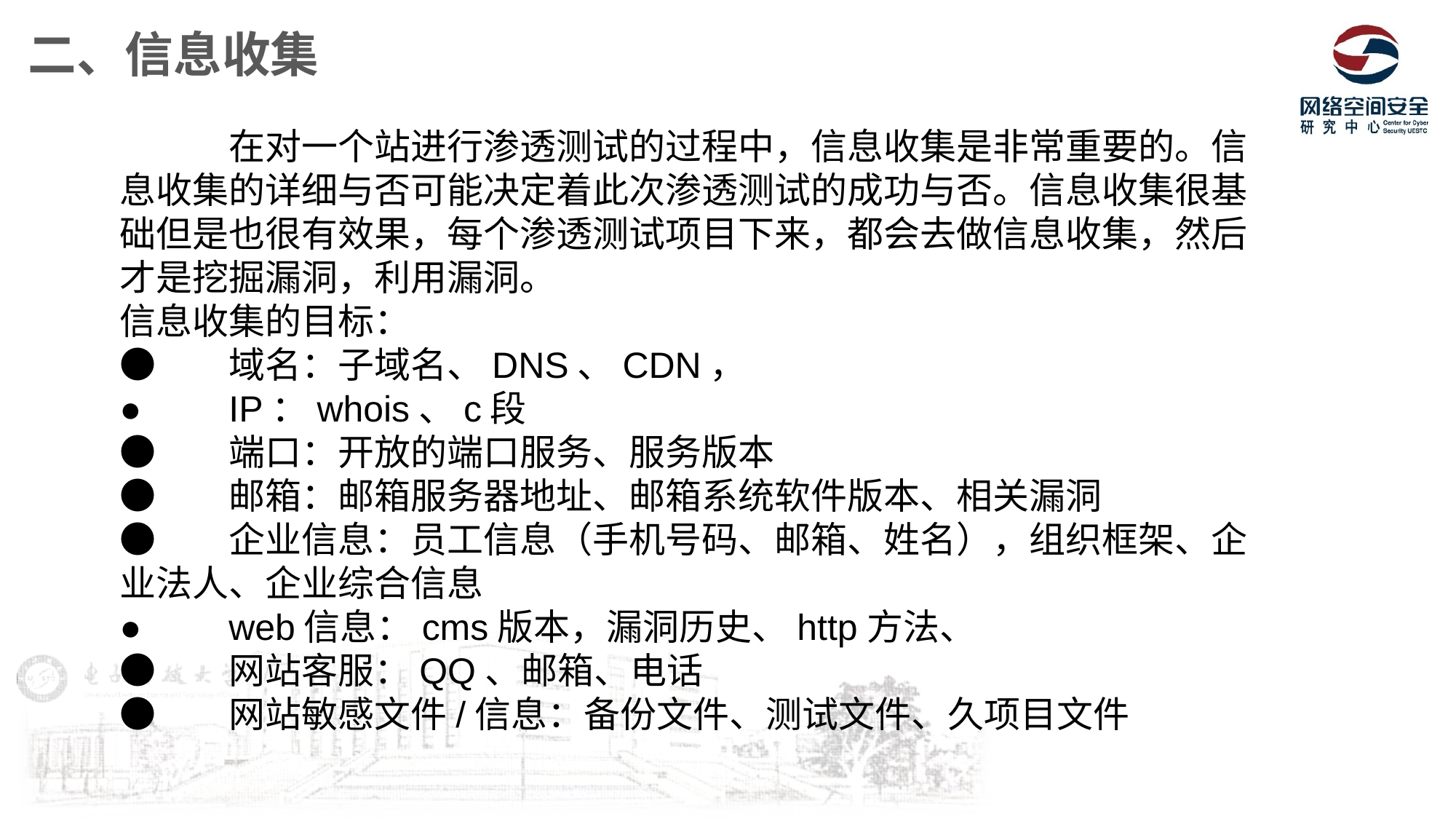

二、信息收集
	在对一个站进行渗透测试的过程中，信息收集是非常重要的。信息收集的详细与否可能决定着此次渗透测试的成功与否。信息收集很基础但是也很有效果，每个渗透测试项目下来，都会去做信息收集，然后才是挖掘漏洞，利用漏洞。
信息收集的目标：
●	域名：子域名、DNS、CDN，
●	IP：whois、c段
●	端口：开放的端口服务、服务版本
●	邮箱：邮箱服务器地址、邮箱系统软件版本、相关漏洞
●	企业信息：员工信息（手机号码、邮箱、姓名），组织框架、企业法人、企业综合信息
●	web信息：cms版本，漏洞历史、http方法、
●	网站客服：QQ、邮箱、电话
●	网站敏感文件/信息：备份文件、测试文件、久项目文件